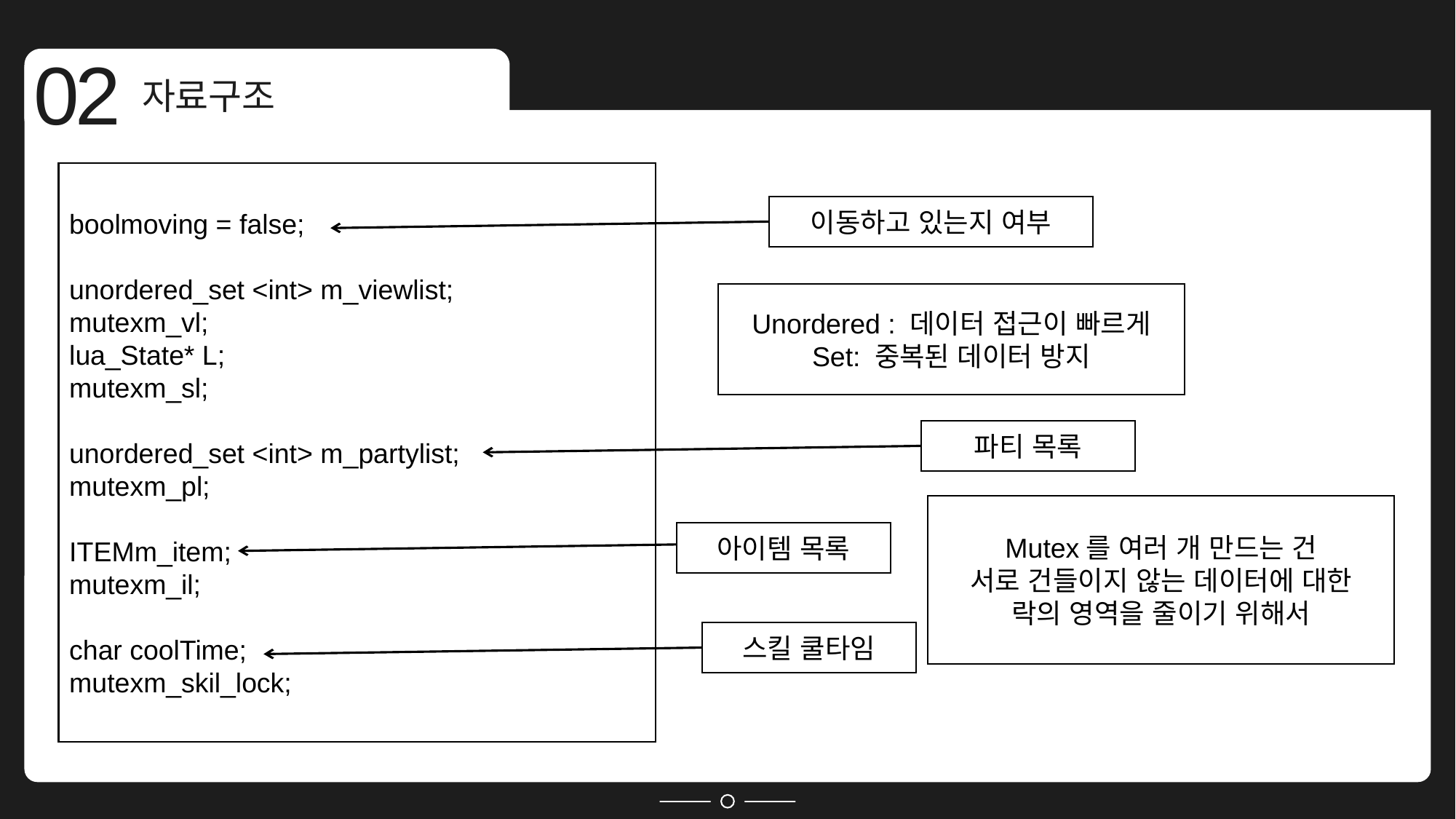

02
자료구조
boolmoving = false;

unordered_set <int> m_viewlist;
mutexm_vl;
lua_State* L;
mutexm_sl;

unordered_set <int> m_partylist;
mutexm_pl;

ITEMm_item;
mutexm_il;

char coolTime;
mutexm_skil_lock;
이동하고 있는지 여부
Unordered : 데이터 접근이 빠르게
Set: 중복된 데이터 방지
파티 목록
Mutex를 여러 개 만드는 건
서로 건들이지 않는 데이터에 대한
락의 영역을 줄이기 위해서
아이템 목록
스킬 쿨타임